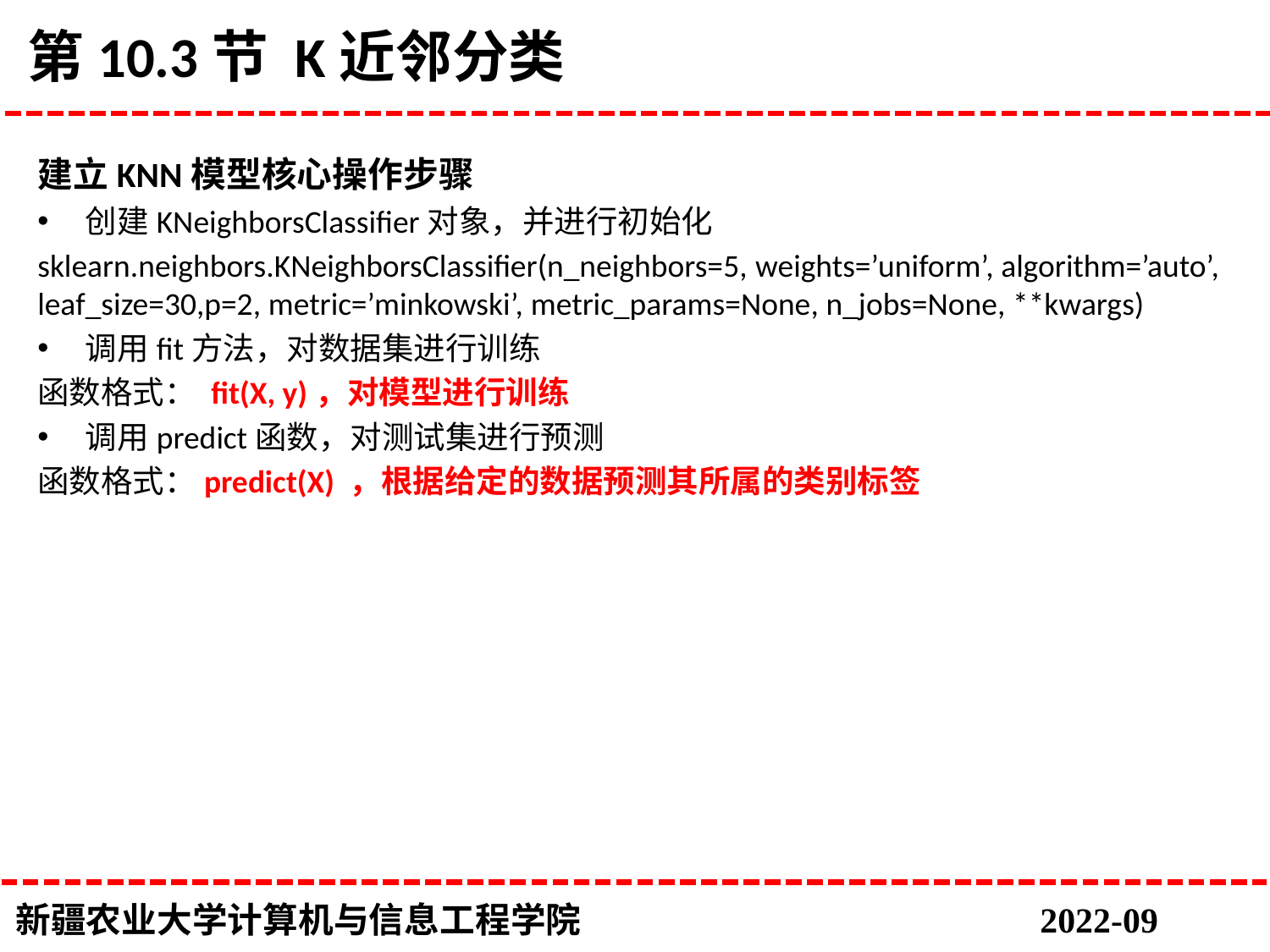

# 第10.3节 K近邻分类
建立KNN模型核心操作步骤
创建KNeighborsClassifier对象，并进行初始化
sklearn.neighbors.KNeighborsClassifier(n_neighbors=5, weights=’uniform’, algorithm=’auto’, leaf_size=30,p=2, metric=’minkowski’, metric_params=None, n_jobs=None, **kwargs)
调用fit方法，对数据集进行训练
函数格式： fit(X, y)，对模型进行训练
调用predict函数，对测试集进行预测
函数格式：predict(X) ，根据给定的数据预测其所属的类别标签